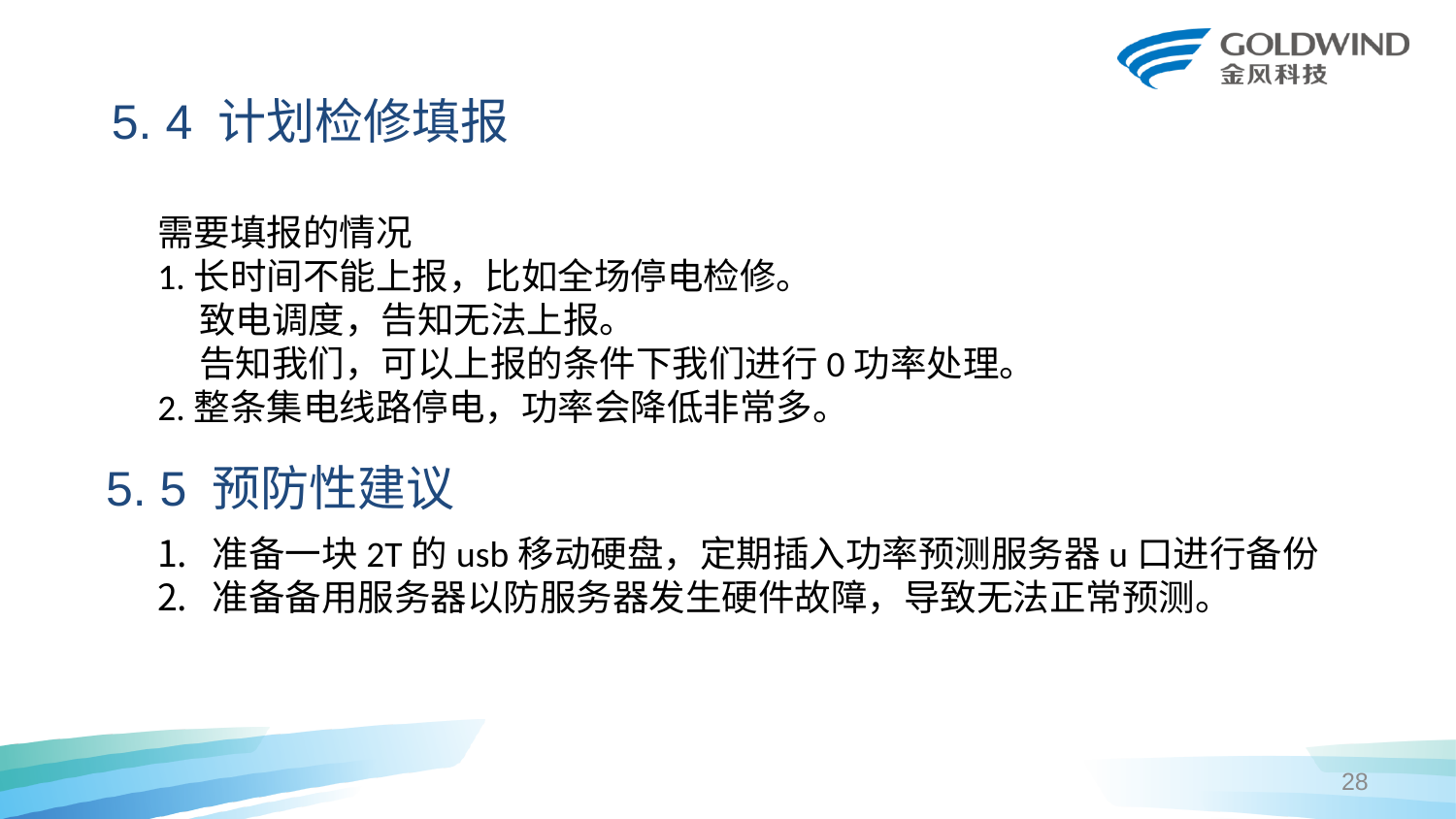

5. 4 计划检修填报
需要填报的情况
1.长时间不能上报，比如全场停电检修。
    致电调度，告知无法上报。
    告知我们，可以上报的条件下我们进行0功率处理。
2.整条集电线路停电，功率会降低非常多。

5. 5 预防性建议
准备一块2T的usb移动硬盘，定期插入功率预测服务器u口进行备份
准备备用服务器以防服务器发生硬件故障，导致无法正常预测。
28